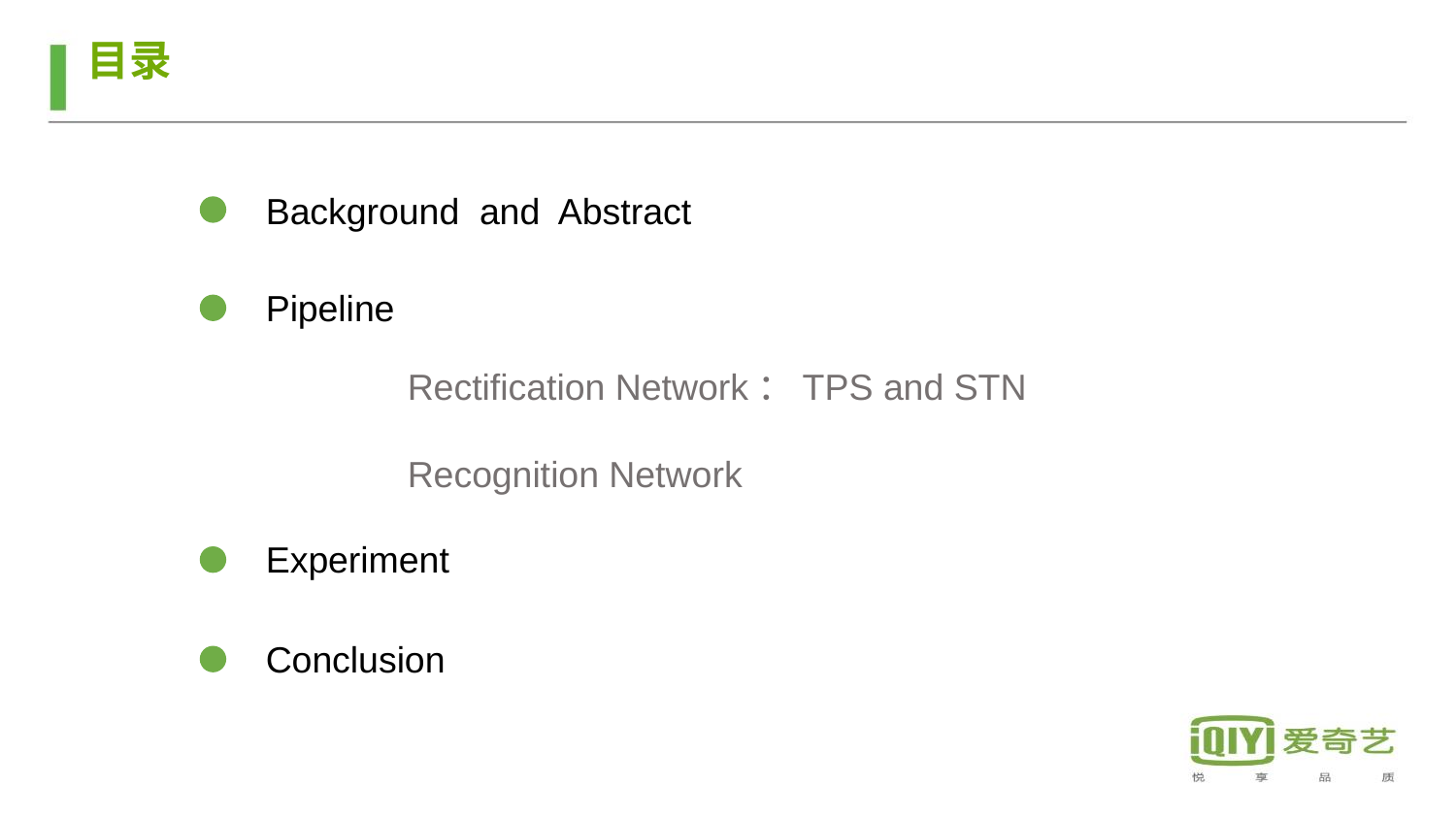

# 目录
Background  and  Abstract

Pipeline

Rectification Network：TPS and STN

Recognition Network
Experiment

Conclusion